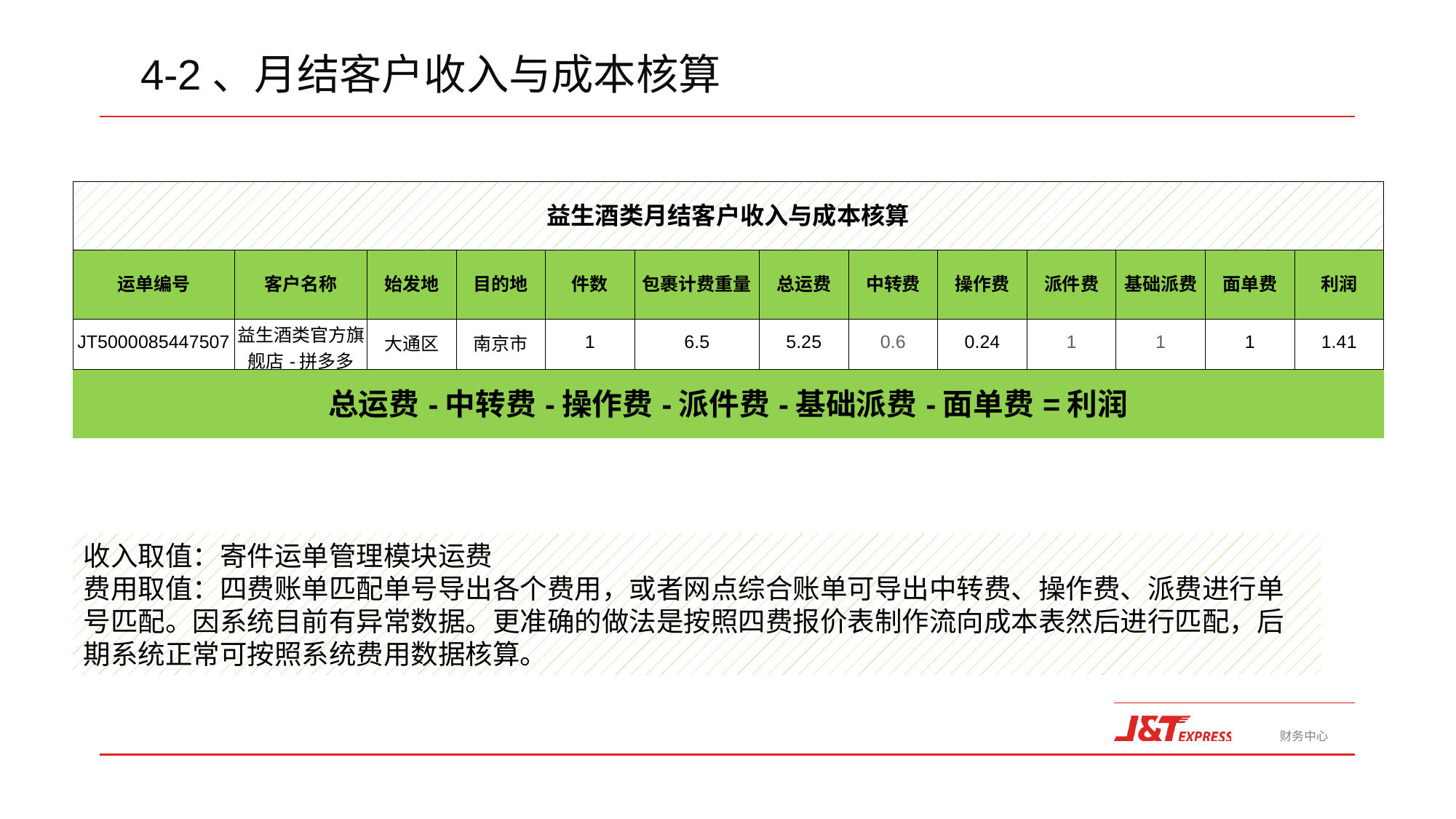

4-2、月结客户收入与成本核算
| 益生酒类月结客户收入与成本核算 |  |  |  |  |  |  |  |  |  |  |  |  |
| --- | --- | --- | --- | --- | --- | --- | --- | --- | --- | --- | --- | --- |
| 运单编号 | 客户名称 | 始发地 | 目的地 | 件数 | 包裹计费重量 | 总运费 | 中转费 | 操作费 | 派件费 | 基础派费 | 面单费 | 利润 |
| JT5000085447507 | 益生酒类官方旗舰店-拼多多 | 大通区 | 南京市 | 1 | 6.5 | 5.25 | 0.6 | 0.24 | 1 | 1 | 1 | 1.41 |
| 总运费-中转费-操作费-派件费-基础派费-面单费=利润 |  |  |  |  |  |  |  |  |  |  |  |  |
收入取值：寄件运单管理模块运费
费用取值：四费账单匹配单号导出各个费用，或者网点综合账单可导出中转费、操作费、派费进行单号匹配。因系统目前有异常数据。更准确的做法是按照四费报价表制作流向成本表然后进行匹配，后期系统正常可按照系统费用数据核算。